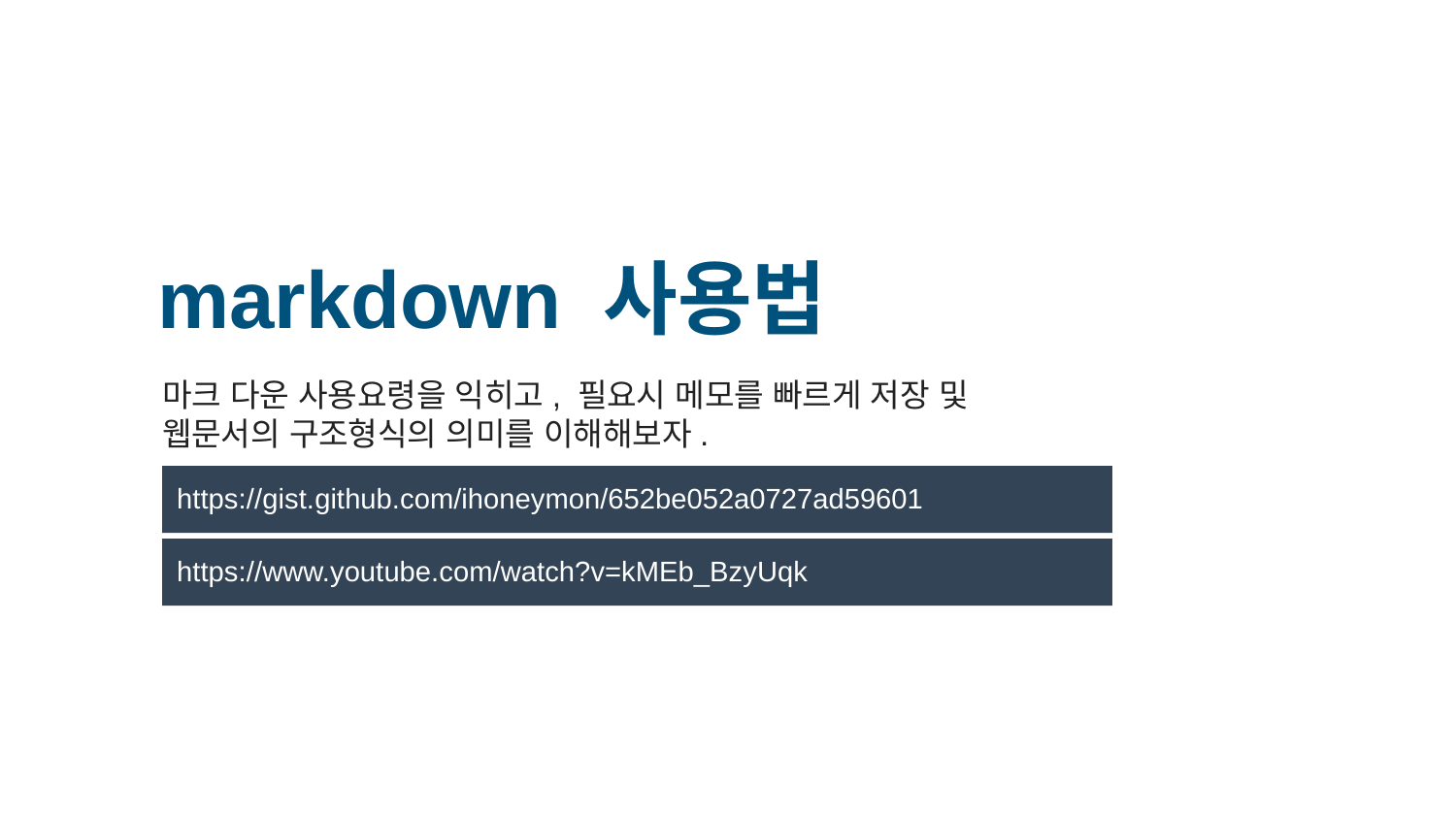

markdown 사용법
마크 다운 사용요령을 익히고, 필요시 메모를 빠르게 저장 및
웹문서의 구조형식의 의미를 이해해보자.
https://gist.github.com/ihoneymon/652be052a0727ad59601
https://www.youtube.com/watch?v=kMEb_BzyUqk